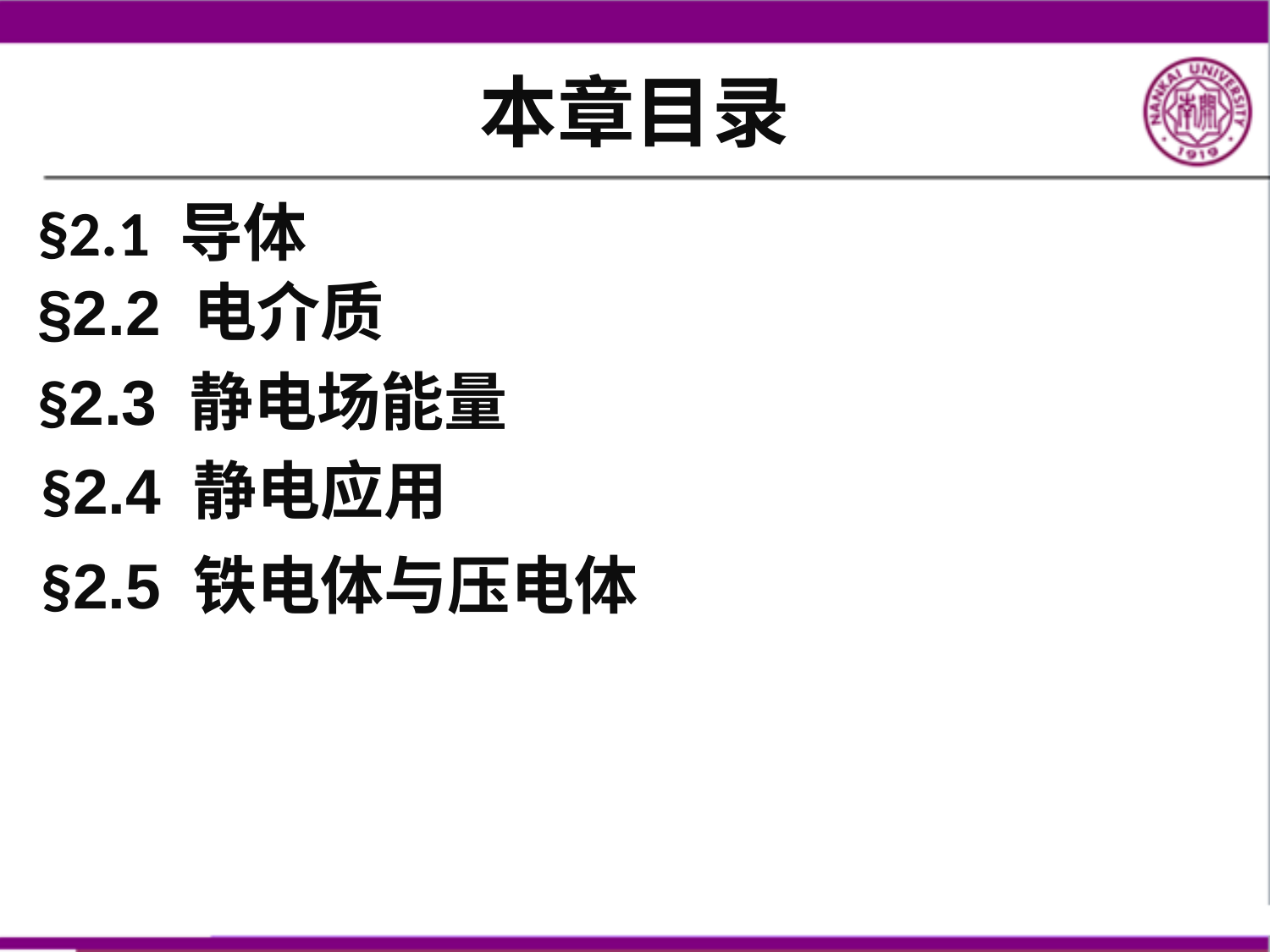

# 本章目录
§2.1 导体
§2.2 电介质
§2.3 静电场能量
  §2.4 静电应用
  §2.5 铁电体与压电体